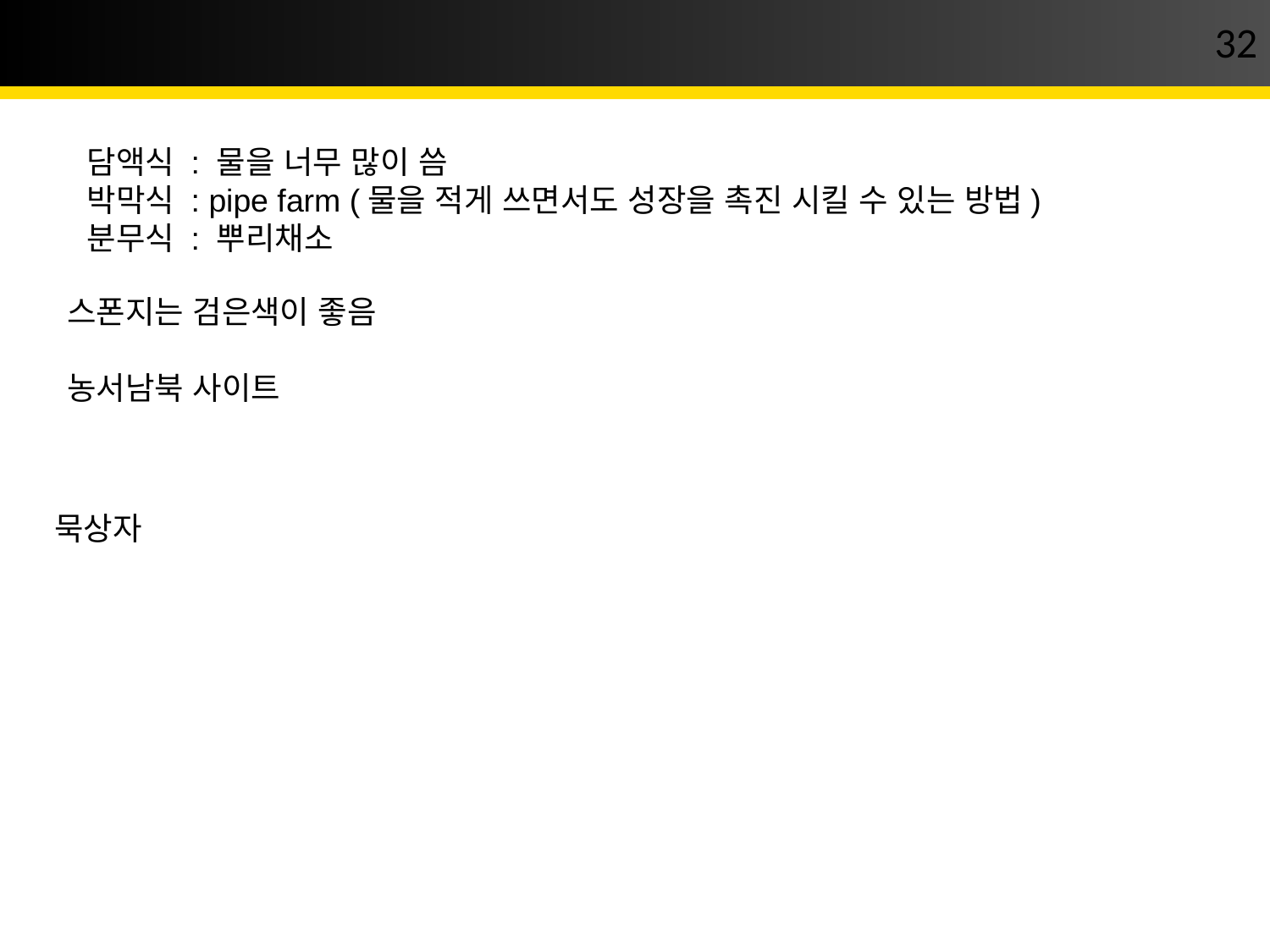

32
Plant2
담액식 : 물을 너무 많이 씀
박막식 : pipe farm (물을 적게 쓰면서도 성장을 촉진 시킬 수 있는 방법)
분무식 : 뿌리채소
스폰지는 검은색이 좋음

농서남북 사이트

묵상자